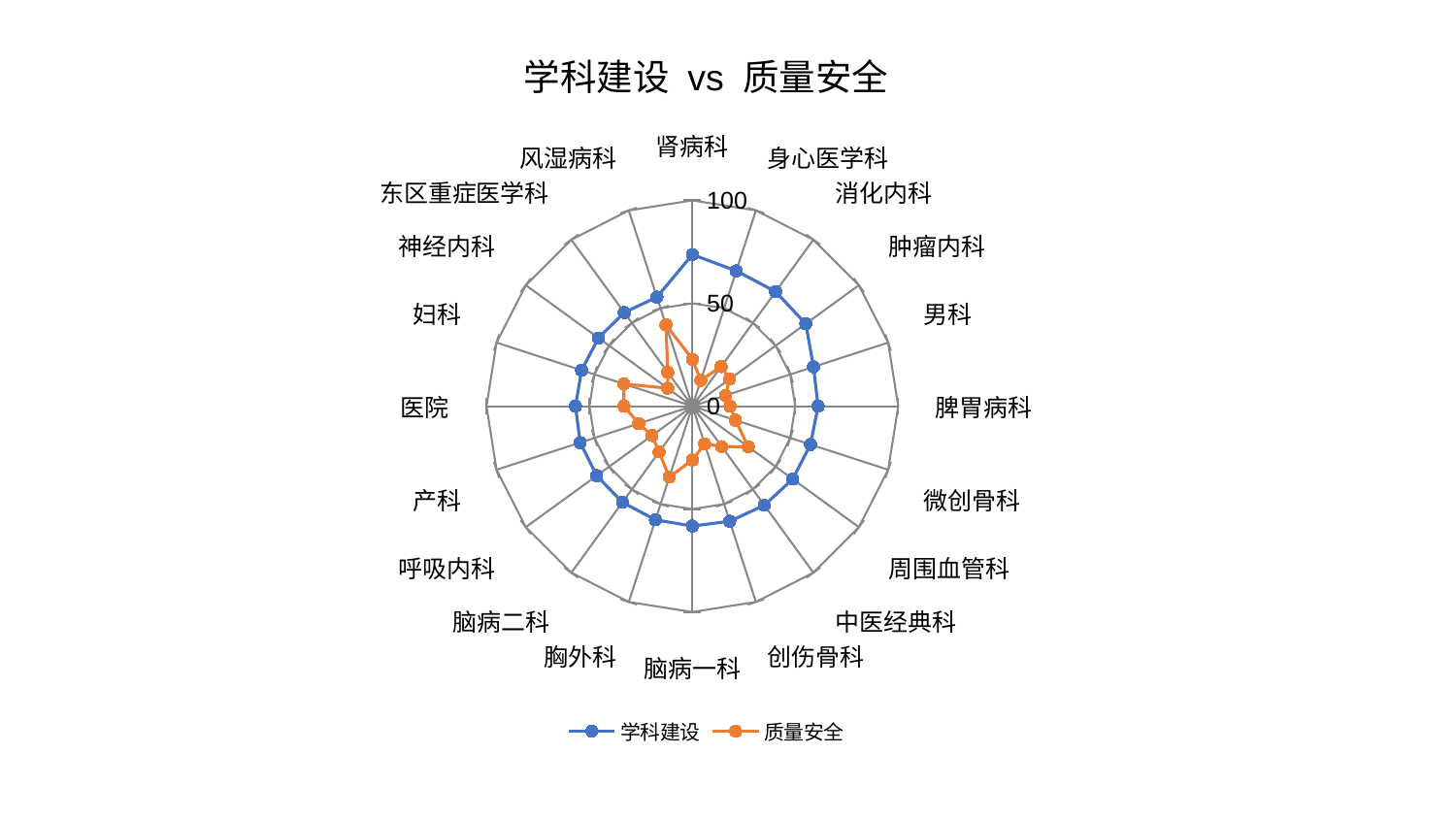

### Chart: 学科建设 vs 质量安全

| Category | 学科建设 | 质量安全 |
|---|---|---|
| 肾病科 | 73.6648607123021 | 22.822269961248917 |
| 身心医学科 | 69.12797969419638 | 13.200194736168228 |
| 消化内科 | 68.80419721318411 | 23.792757371113872 |
| 肿瘤内科 | 68.14761864006834 | 22.353523004666002 |
| 男科 | 61.87410700698736 | 17.00669226398607 |
| 脾胃病科 | 61.10216845535781 | 18.309863326007996 |
| 微创骨科 | 60.33997070335001 | 22.051666034789875 |
| 周围血管科 | 60.28733355771378 | 33.5991522302423 |
| 中医经典科 | 59.51836175692998 | 24.283050091437506 |
| 创伤骨科 | 58.80053396810857 | 19.275077694769493 |
| 脑病一科 | 58.24218639416558 | 26.13012548748502 |
| 胸外科 | 58.05519968206692 | 36.25005599113992 |
| 脑病二科 | 57.74572179952918 | 27.491261950537222 |
| 呼吸内科 | 57.43345714450981 | 24.227014969227696 |
| 产科 | 57.297106982043466 | 27.41491148293894 |
| 医院 | 56.787985787619725 | 33.209234483872635 |
| 妇科 | 56.582723684745744 | 35.03219455646693 |
| 神经内科 | 56.37951624768858 | 14.823345187950498 |
| 东区重症医学科 | 56.263504354995796 | 20.318711247937863 |
| 风湿病科 | 55.711282666401075 | 41.58341941168988 |
82